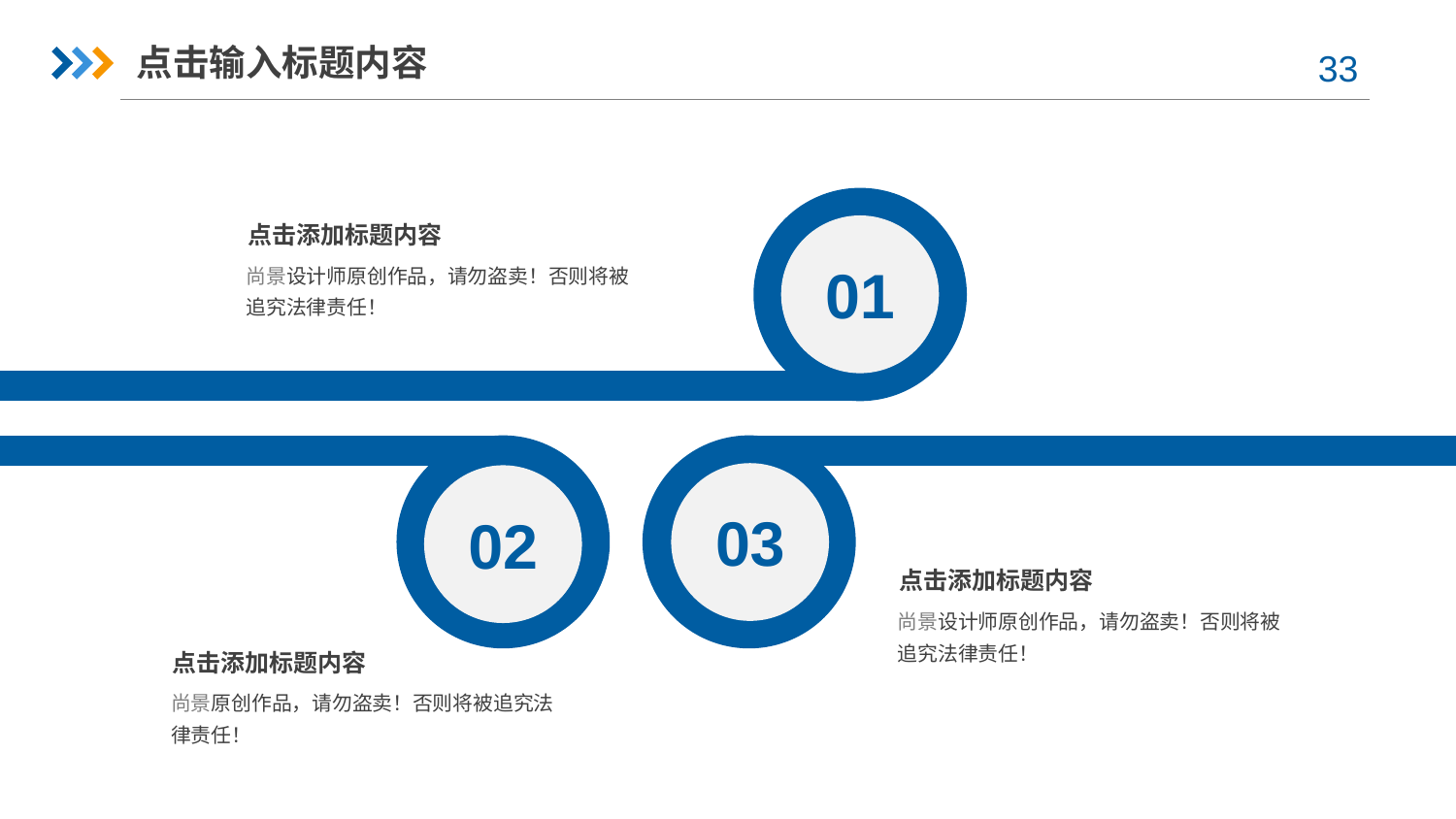

点击输入标题内容

01
点击添加标题内容
尚景设计师原创作品，请勿盗卖！否则将被追究法律责任！

02

03
点击添加标题内容
尚景设计师原创作品，请勿盗卖！否则将被追究法律责任！
点击添加标题内容
尚景原创作品，请勿盗卖！否则将被追究法律责任！